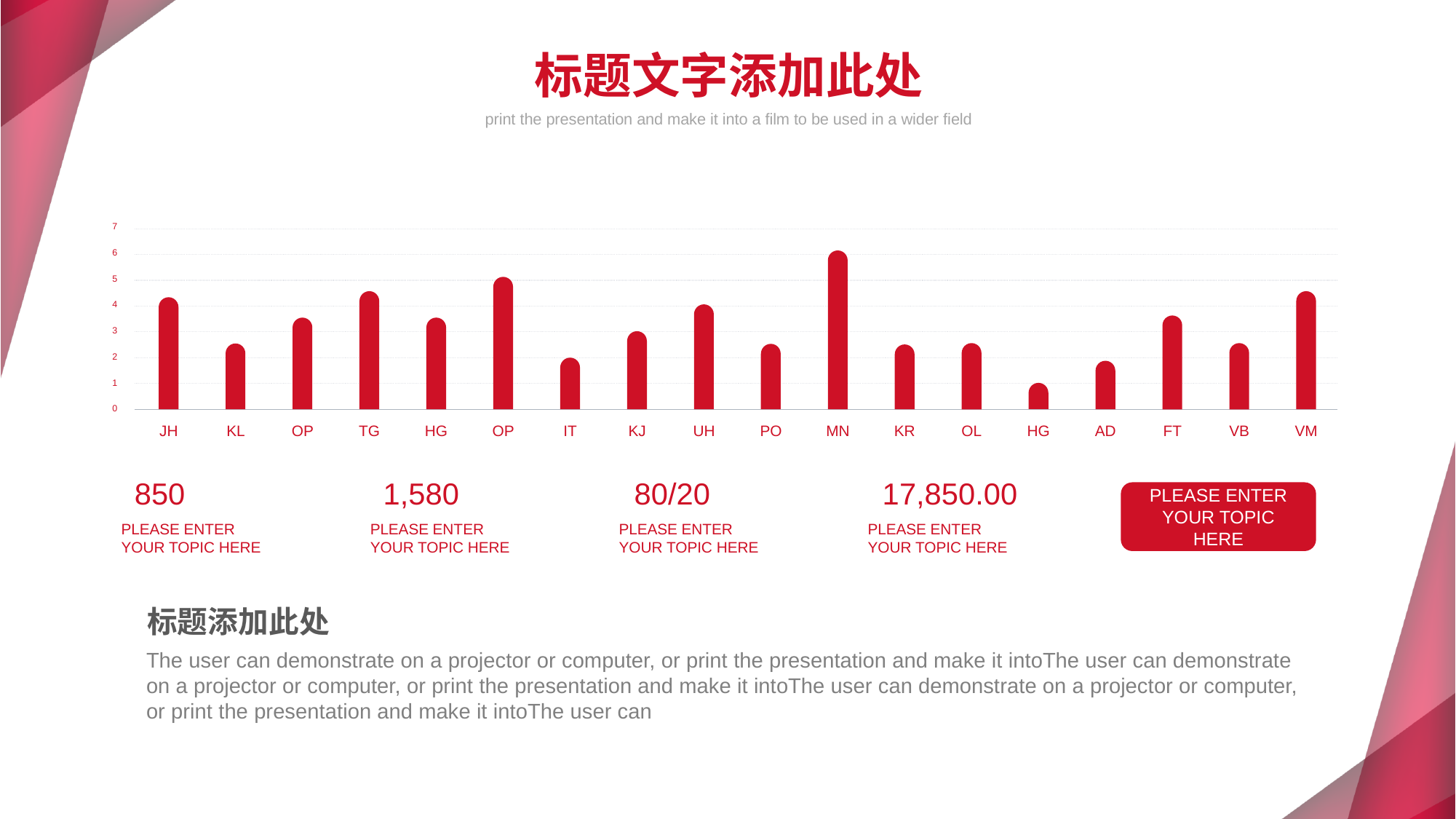

标题文字添加此处
print the presentation and make it into a film to be used in a wider field
7
6

5

4

3

2

1

0
JH
KL
OP
TG
HG
OP
IT
KJ
UH
PO
MN
KR
OL
HG
AD
FT
VB
VM
850
PLEASE ENTER
YOUR TOPIC HERE
1,580
PLEASE ENTER
YOUR TOPIC HERE
80/20
PLEASE ENTER
YOUR TOPIC HERE
17,850.00
PLEASE ENTER
YOUR TOPIC HERE
PLEASE ENTER
YOUR TOPIC HERE
标题添加此处
The user can demonstrate on a projector or computer, or print the presentation and make it intoThe user can demonstrate on a projector or computer, or print the presentation and make it intoThe user can demonstrate on a projector or computer, or print the presentation and make it intoThe user can